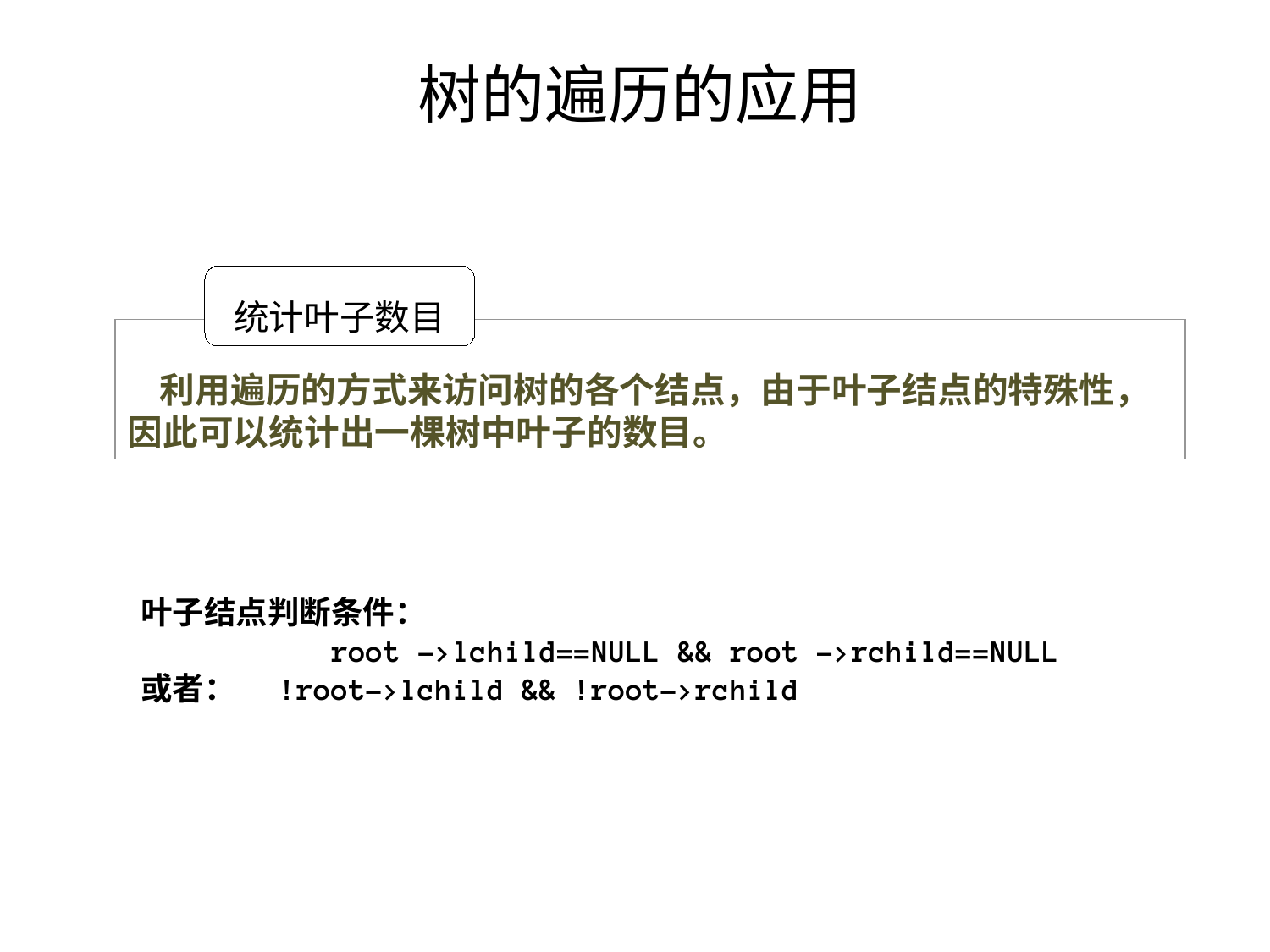

# 树的遍历的应用
统计叶子数目

   利用遍历的方式来访问树的各个结点，由于叶子结点的特殊性，因此可以统计出一棵树中叶子的数目。
叶子结点判断条件：
           root ->lchild==NULL && root ->rchild==NULL
或者：     !root->lchild && !root->rchild
146